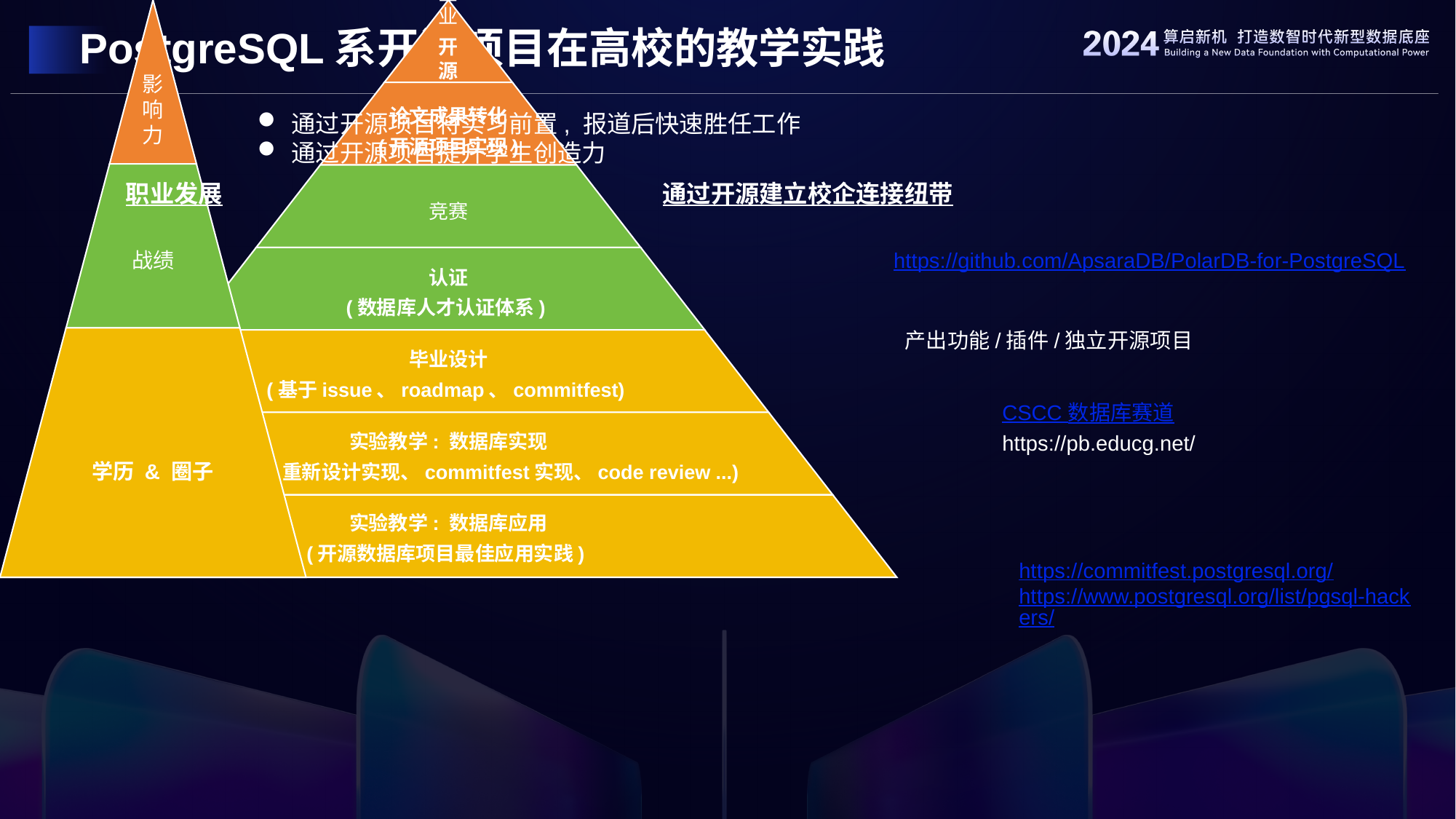

# PostgreSQL系开源项目在高校的教学实践
通过开源项目将实习前置, 报道后快速胜任工作
通过开源项目提升学生创造力
职业发展
通过开源建立校企连接纽带
影响力
战绩
学历 & 圈子
参与企业
开源项目贡献
论文成果转化
(开源项目实现)
竞赛
认证
(数据库人才认证体系)
毕业设计
(基于issue、roadmap、commitfest)
实验教学: 数据库实现
(历史commit重新设计实现、commitfest实现、code review ...)
实验教学: 数据库应用
(开源数据库项目最佳应用实践)
https://github.com/ApsaraDB/PolarDB-for-PostgreSQL
产出功能/插件/独立开源项目
CSCC 数据库赛道
https://pb.educg.net/
https://commitfest.postgresql.org/
https://www.postgresql.org/list/pgsql-hackers/